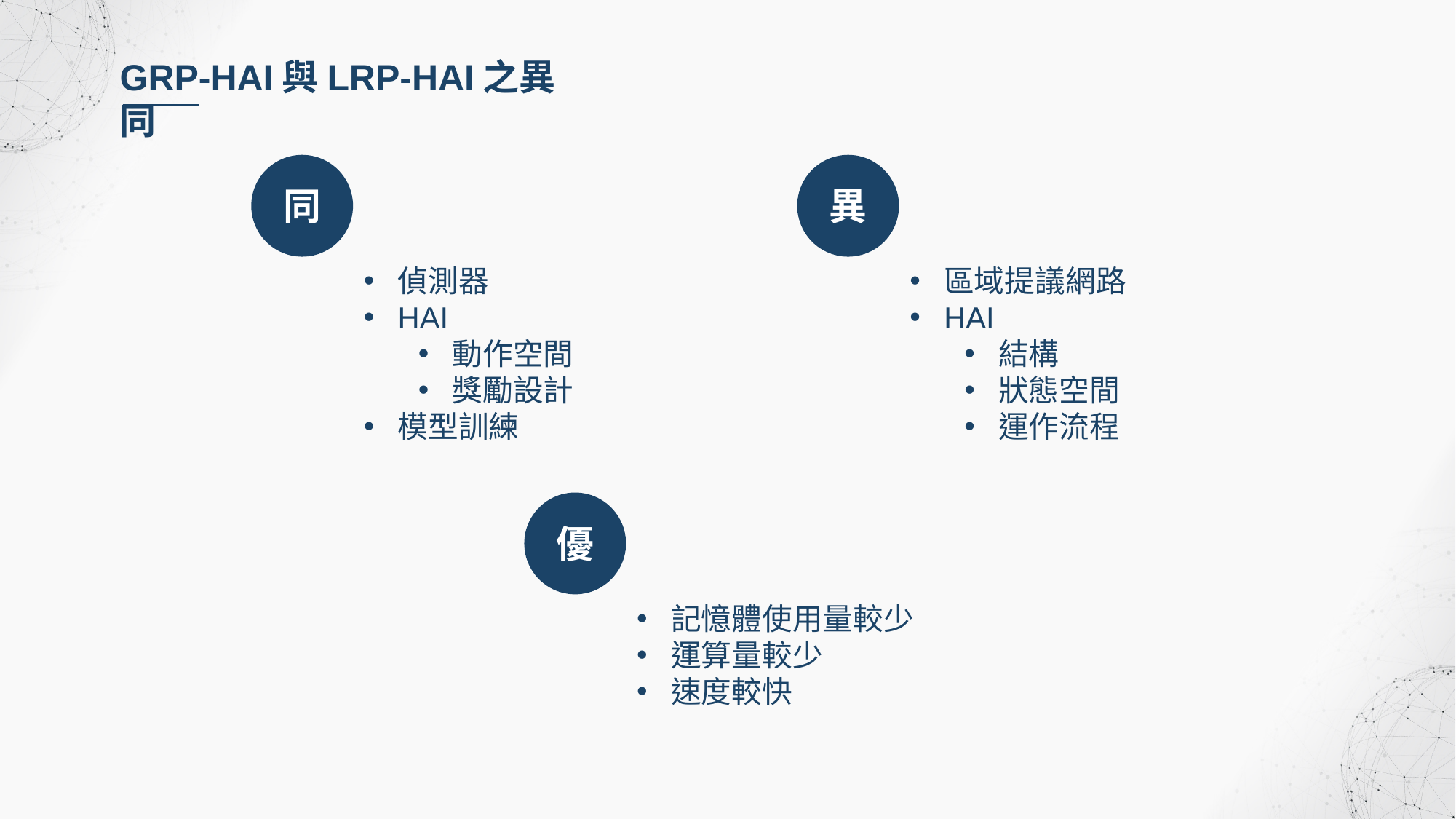

GRP-HAI與LRP-HAI之異同

異

同
偵測器
HAI
動作空間
獎勵設計
模型訓練
區域提議網路
HAI
結構
狀態空間
運作流程

優
記憶體使用量較少
運算量較少
速度較快